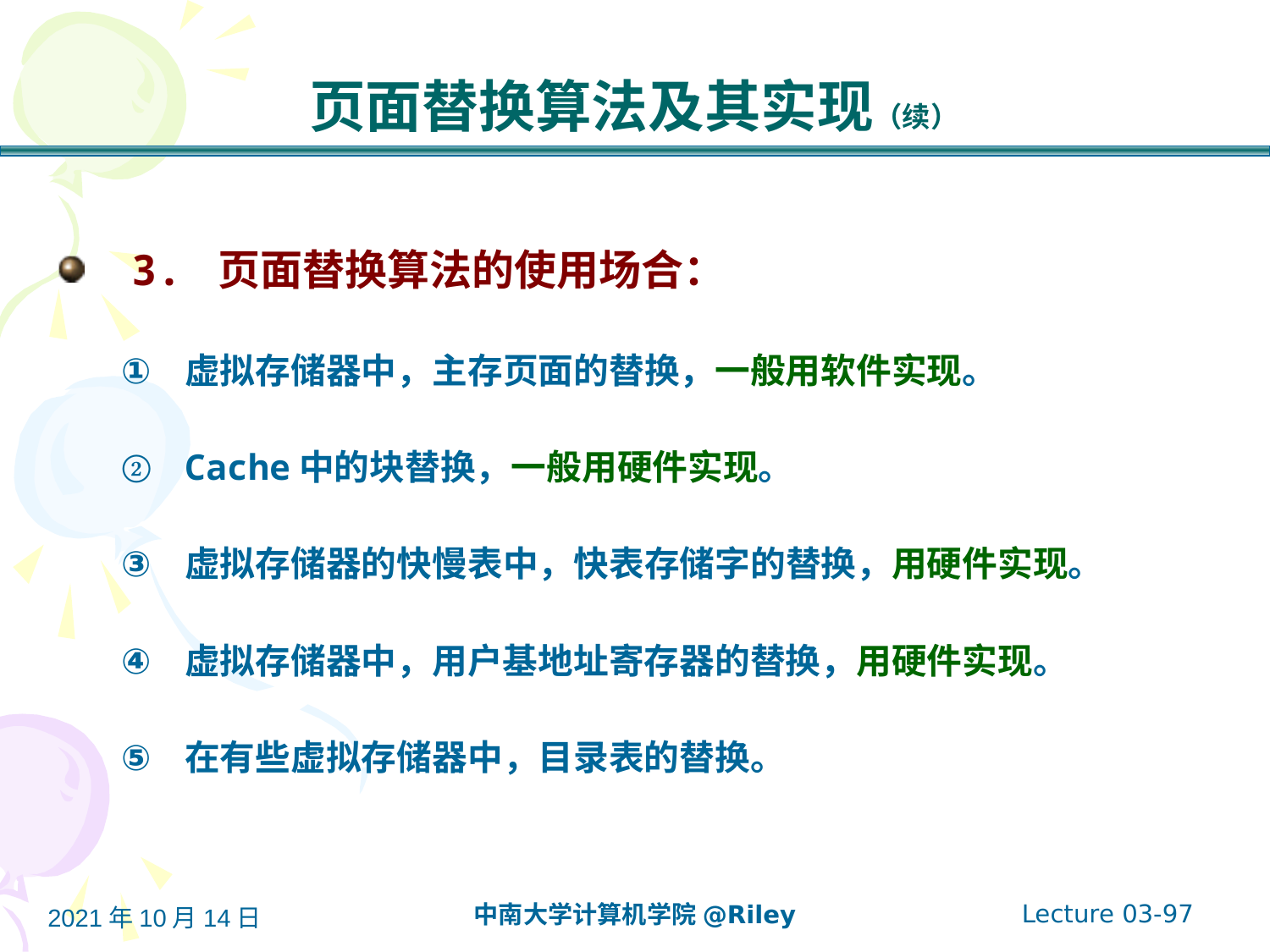

# 页面替换算法及其实现（续）
3. 页面替换算法的使用场合：
虚拟存储器中，主存页面的替换，一般用软件实现。
Cache中的块替换，一般用硬件实现。
虚拟存储器的快慢表中，快表存储字的替换，用硬件实现。
虚拟存储器中，用户基地址寄存器的替换，用硬件实现。
在有些虚拟存储器中，目录表的替换。
Lecture 03-97
中南大学计算机学院@Riley
2021年10月14日